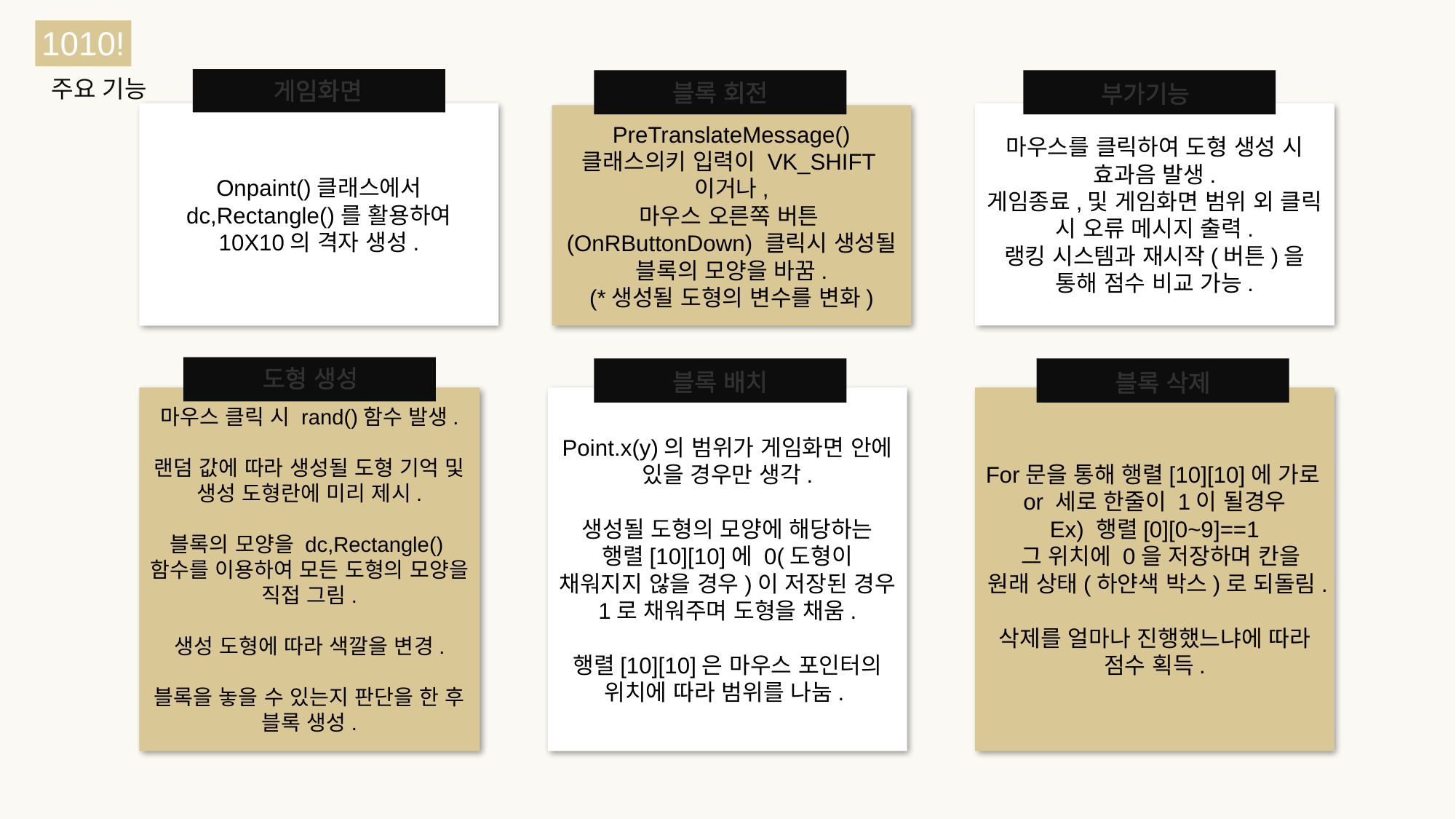

1010!

주요 기능
게임화면
블록 회전
부가기능
Onpaint()클래스에서 dc,Rectangle()를 활용하여 10X10의 격자 생성.

마우스를 클릭하여 도형 생성 시 효과음 발생.
게임종료,및 게임화면 범위 외 클릭 시 오류 메시지 출력.
랭킹 시스템과 재시작(버튼)을 통해 점수 비교 가능.

PreTranslateMessage() 클래스의키 입력이 VK_SHIFT이거나,
마우스 오른쪽 버튼(OnRButtonDown) 클릭시 생성될 블록의 모양을 바꿈.
(*생성될 도형의 변수를 변화)

도형 생성
블록 배치
블록 삭제
마우스 클릭 시 rand()함수 발생.

랜덤 값에 따라 생성될 도형 기억 및 생성 도형란에 미리 제시.

블록의 모양을 dc,Rectangle()함수를 이용하여 모든 도형의 모양을 직접 그림.

생성 도형에 따라 색깔을 변경.

블록을 놓을 수 있는지 판단을 한 후 블록 생성.
Point.x(y)의 범위가 게임화면 안에 있을 경우만 생각.

생성될 도형의 모양에 해당하는 행렬[10][10]에 0(도형이 채워지지 않을 경우)이 저장된 경우 1로 채워주며 도형을 채움.

행렬[10][10]은 마우스 포인터의 위치에 따라 범위를 나눔.
For문을 통해 행렬[10][10]에 가로or 세로 한줄이 1이 될경우
Ex) 행렬[0][0~9]==1
 그 위치에 0을 저장하며 칸을 원래 상태(하얀색 박스)로 되돌림.

삭제를 얼마나 진행했느냐에 따라 점수 획득.